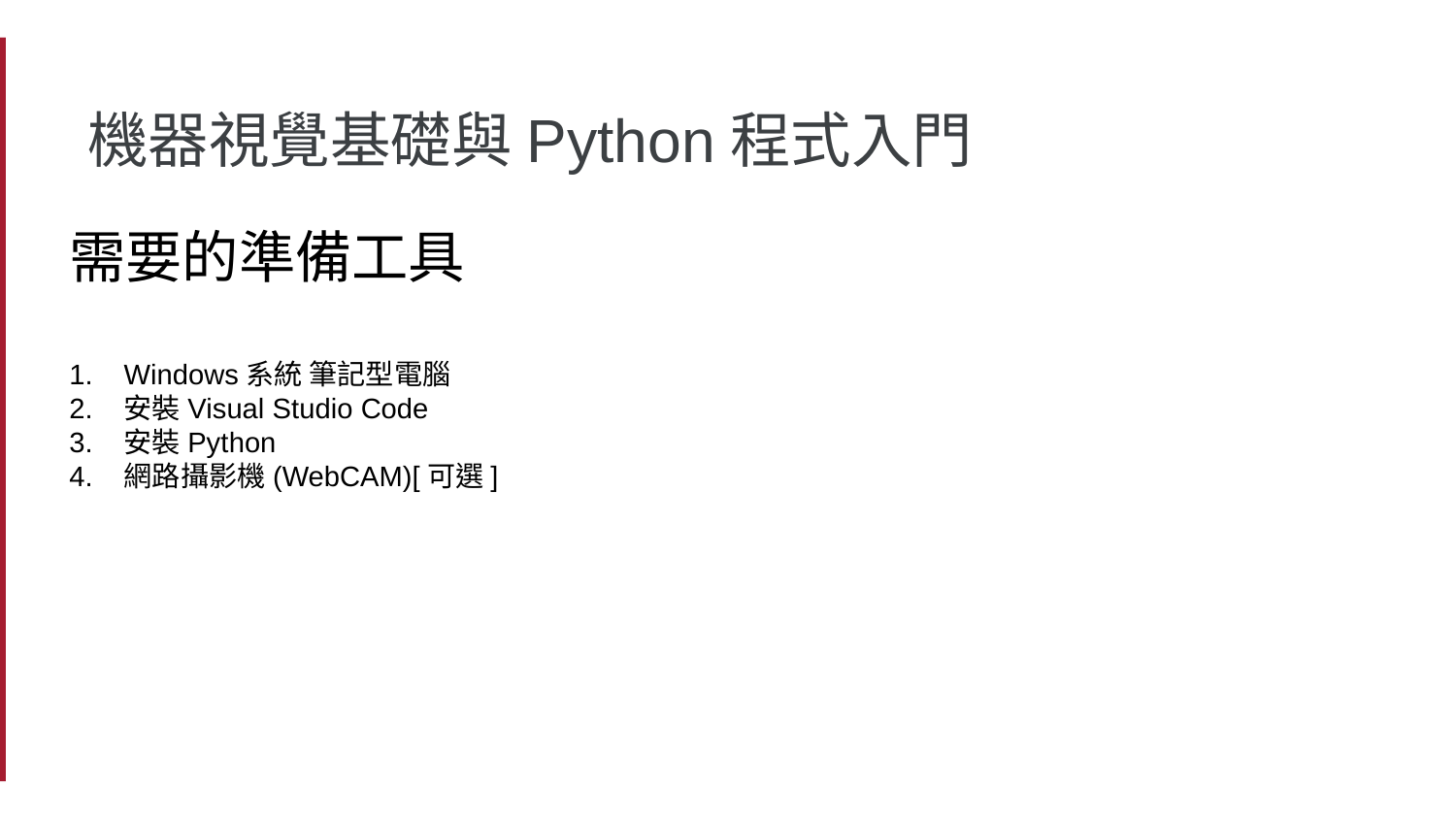

# 機器視覺基礎與Python程式入門
需要的準備工具

Windows系統 筆記型電腦
安裝Visual Studio Code
安裝Python
網路攝影機(WebCAM)[可選]